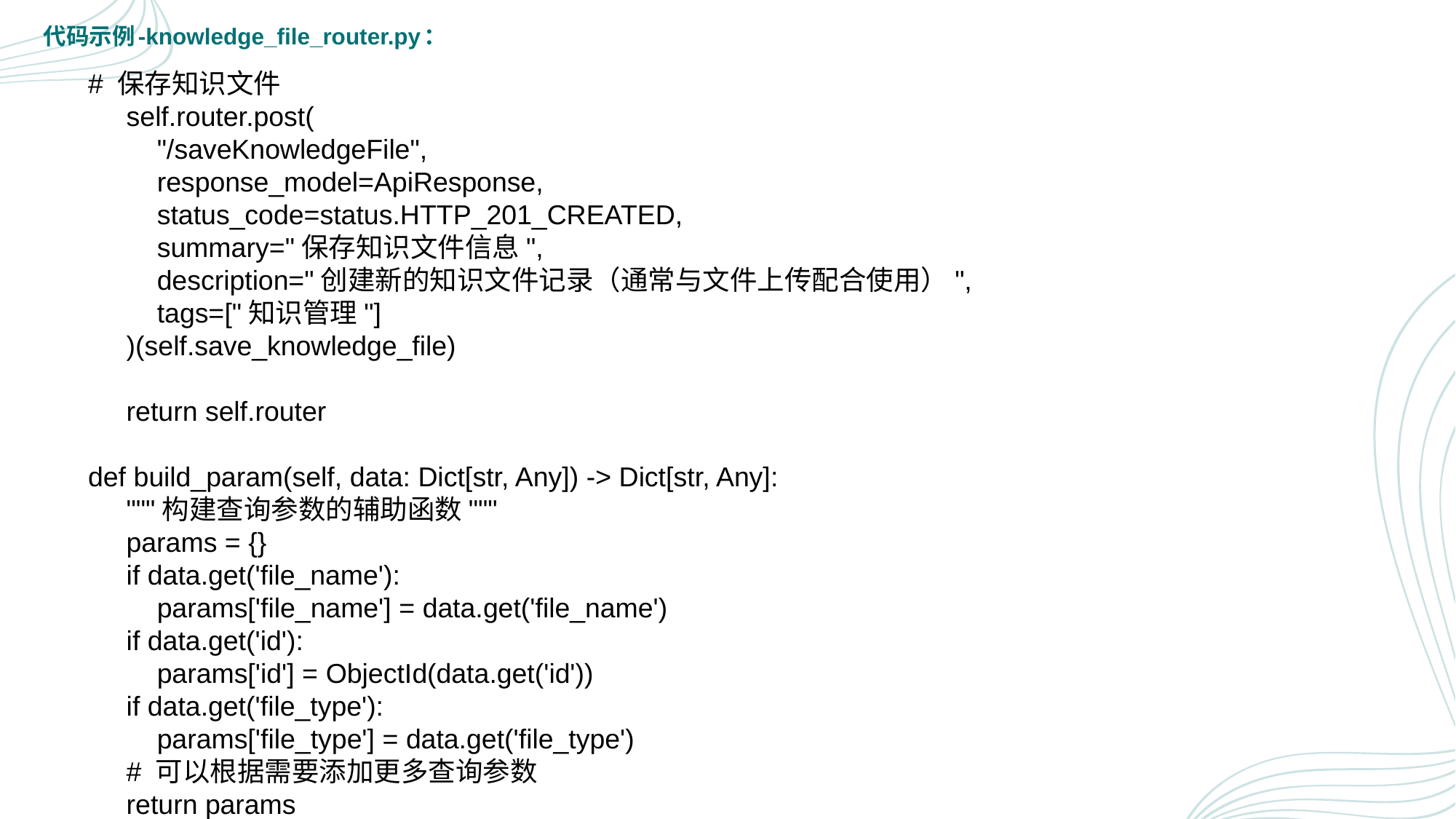

代码示例-knowledge_file_router.py：
   # 保存知识文件
        self.router.post(
            "/saveKnowledgeFile",
            response_model=ApiResponse,
            status_code=status.HTTP_201_CREATED,
            summary="保存知识文件信息",
            description="创建新的知识文件记录（通常与文件上传配合使用）",
            tags=["知识管理"]
        )(self.save_knowledge_file)

        return self.router

   def build_param(self, data: Dict[str, Any]) -> Dict[str, Any]:
        """构建查询参数的辅助函数"""
        params = {}
        if data.get('file_name'):
            params['file_name'] = data.get('file_name')
        if data.get('id'):
            params['id'] = ObjectId(data.get('id'))
        if data.get('file_type'):
            params['file_type'] = data.get('file_type')
        # 可以根据需要添加更多查询参数
        return params